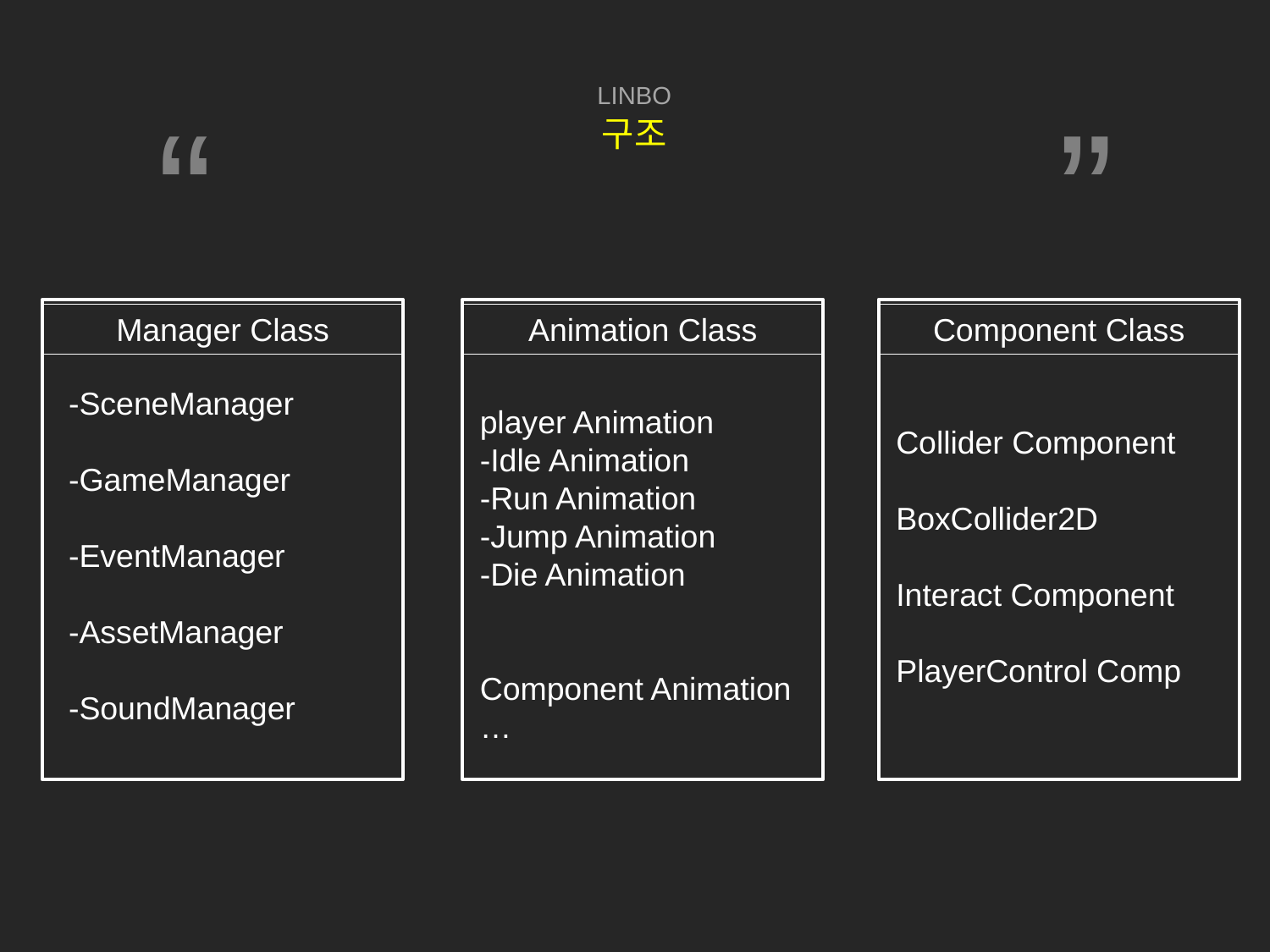

LINBO
구조
“                  ”

Manager Class
-SceneManager

-GameManager

-EventManager

-AssetManager

-SoundManager

Animation Class
player Animation
-Idle Animation
-Run Animation
-Jump Animation
-Die Animation

Component Animation
…

Component Class
Collider Component

BoxCollider2D

Interact Component

PlayerControl Comp